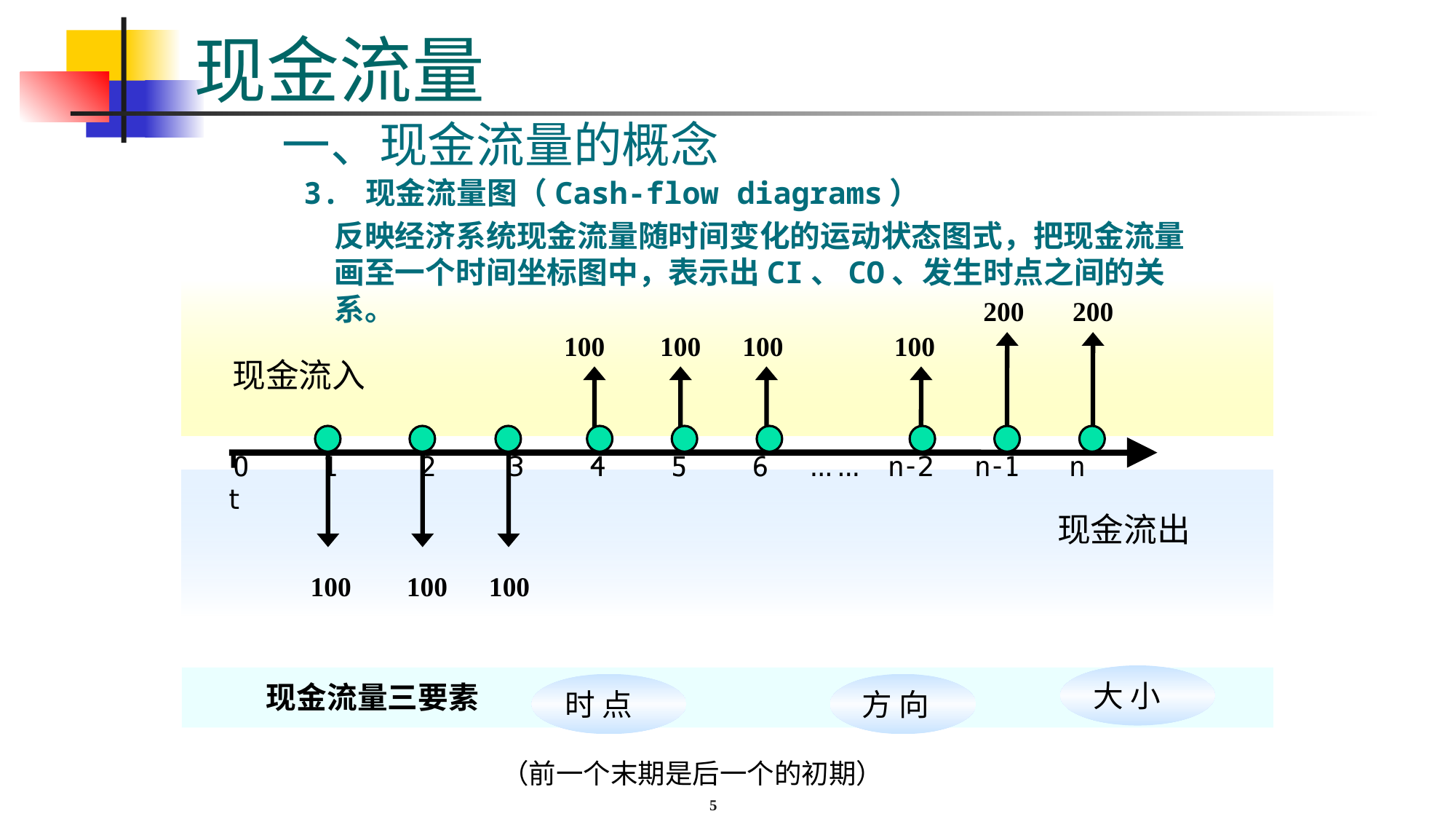

# 现金流量
一、现金流量的概念
3. 现金流量图（Cash-flow diagrams）
反映经济系统现金流量随时间变化的运动状态图式，把现金流量画至一个时间坐标图中，表示出CI、CO、发生时点之间的关系。

现金流入
200       200
    100        100      100                100

     0         1          2         3        4        5        6     ……   n-2     n-1      n                   t

    100        100      100

现金流出
大 小

现金流量三要素
时 点
方 向
（前一个末期是后一个的初期）
5